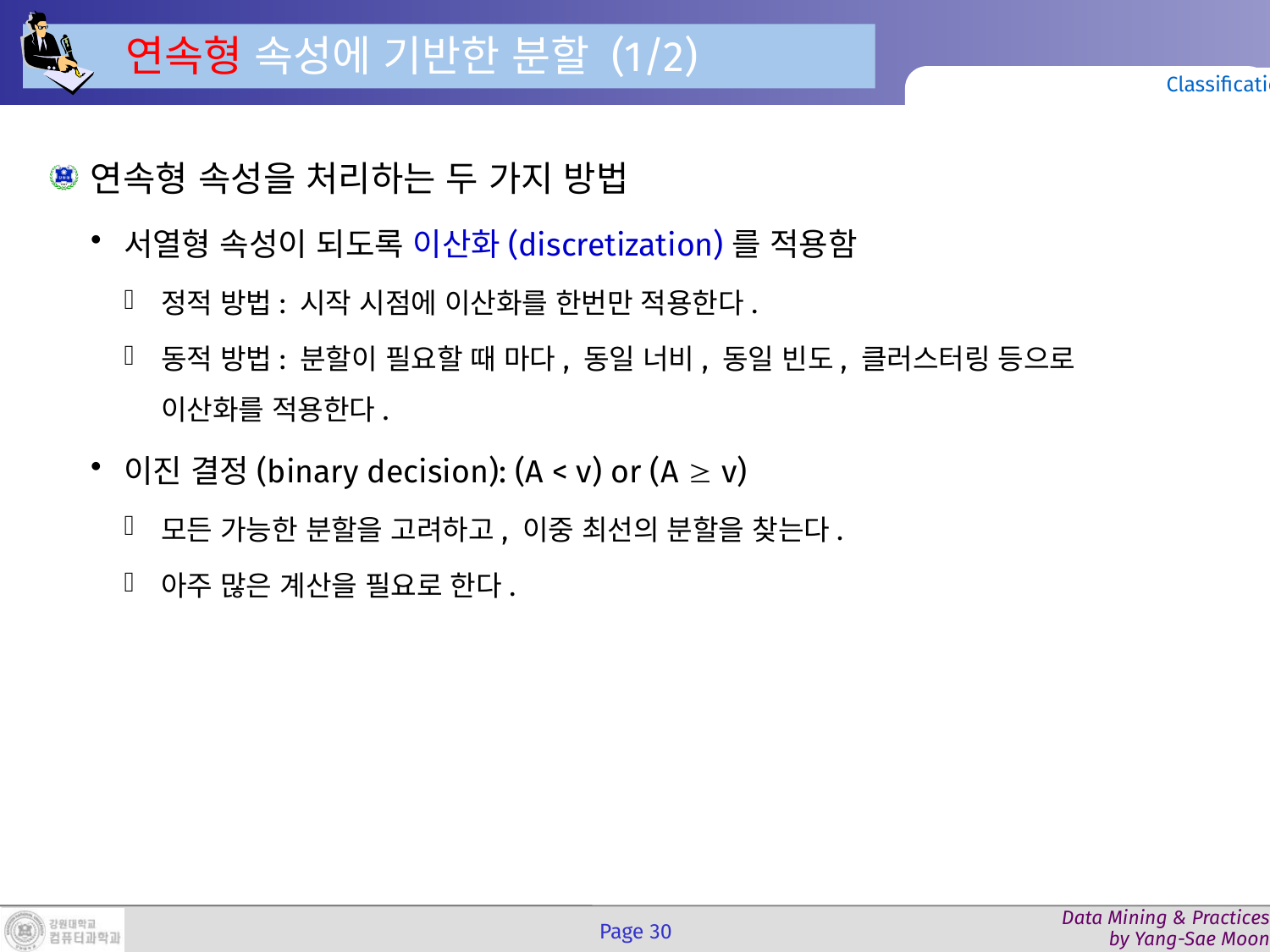

연속형 속성에 기반한 분할 (1/2)
Classification
연속형 속성을 처리하는 두 가지 방법
서열형 속성이 되도록 이산화(discretization)를 적용함
정적 방법: 시작 시점에 이산화를 한번만 적용한다.
동적 방법: 분할이 필요할 때 마다, 동일 너비, 동일 빈도, 클러스터링 등으로
이산화를 적용한다.
이진 결정(binary decision): (A < v) or (A ≥ v)
모든 가능한 분할을 고려하고, 이중 최선의 분할을 찾는다.
아주 많은 계산을 필요로 한다.
Page 30